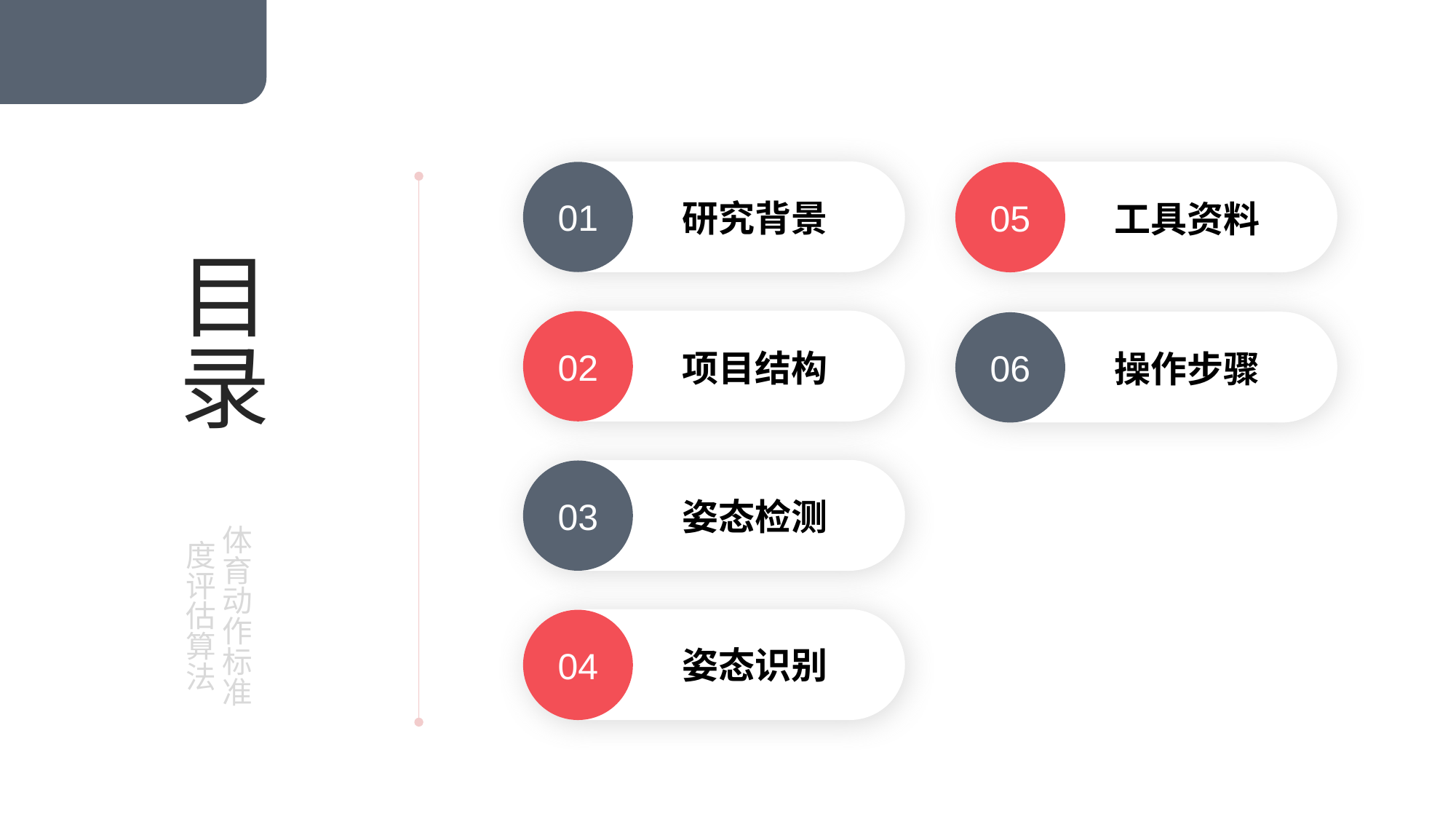

01
研究背景
05
工具资料
目录

02
项目结构

06
操作步骤

03
姿态检测
体育动作标准度评估算法

04
姿态识别